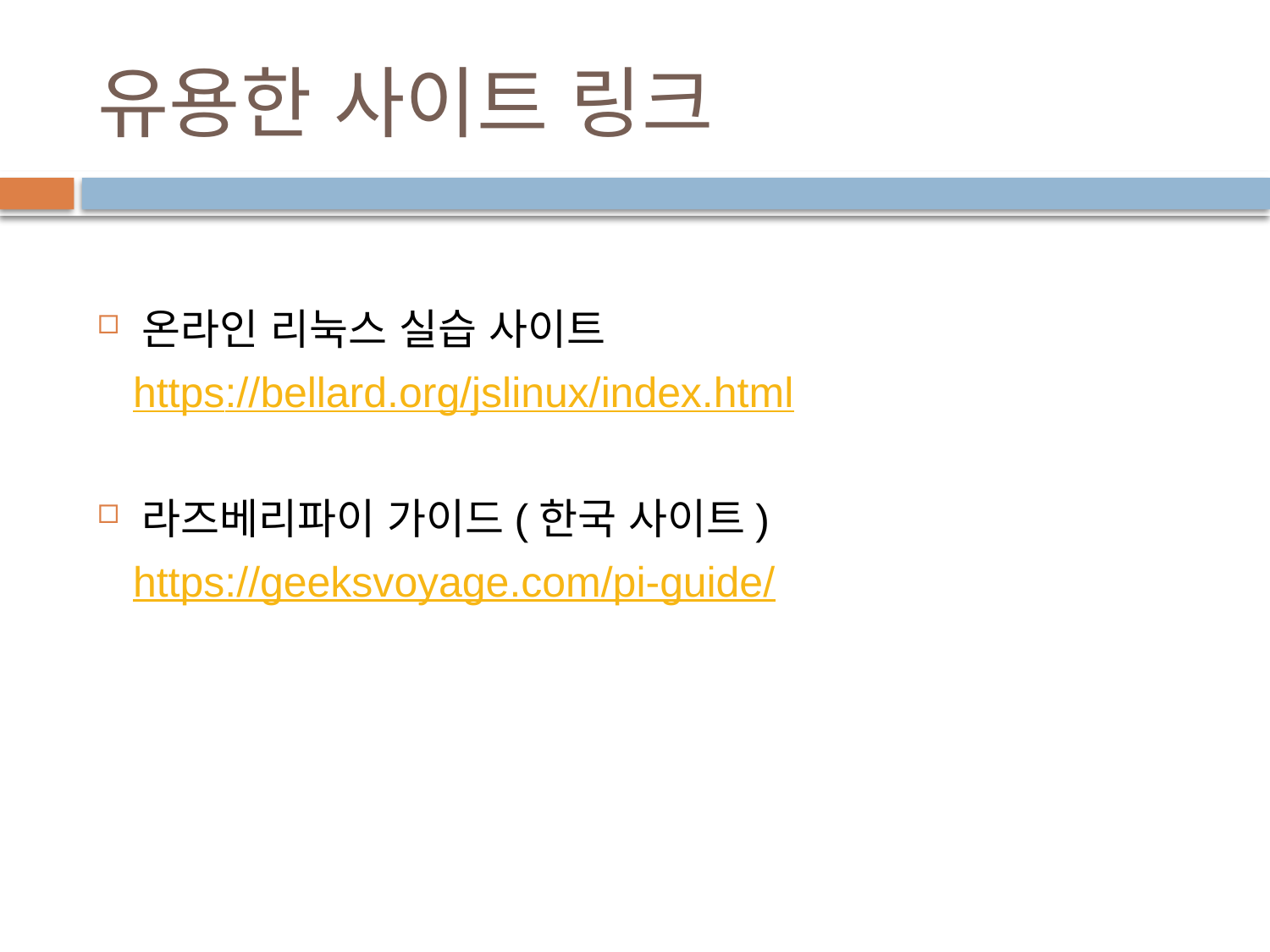

# 유용한 사이트 링크
온라인 리눅스 실습 사이트
   https://bellard.org/jslinux/index.html

라즈베리파이 가이드(한국 사이트)
   https://geeksvoyage.com/pi-guide/